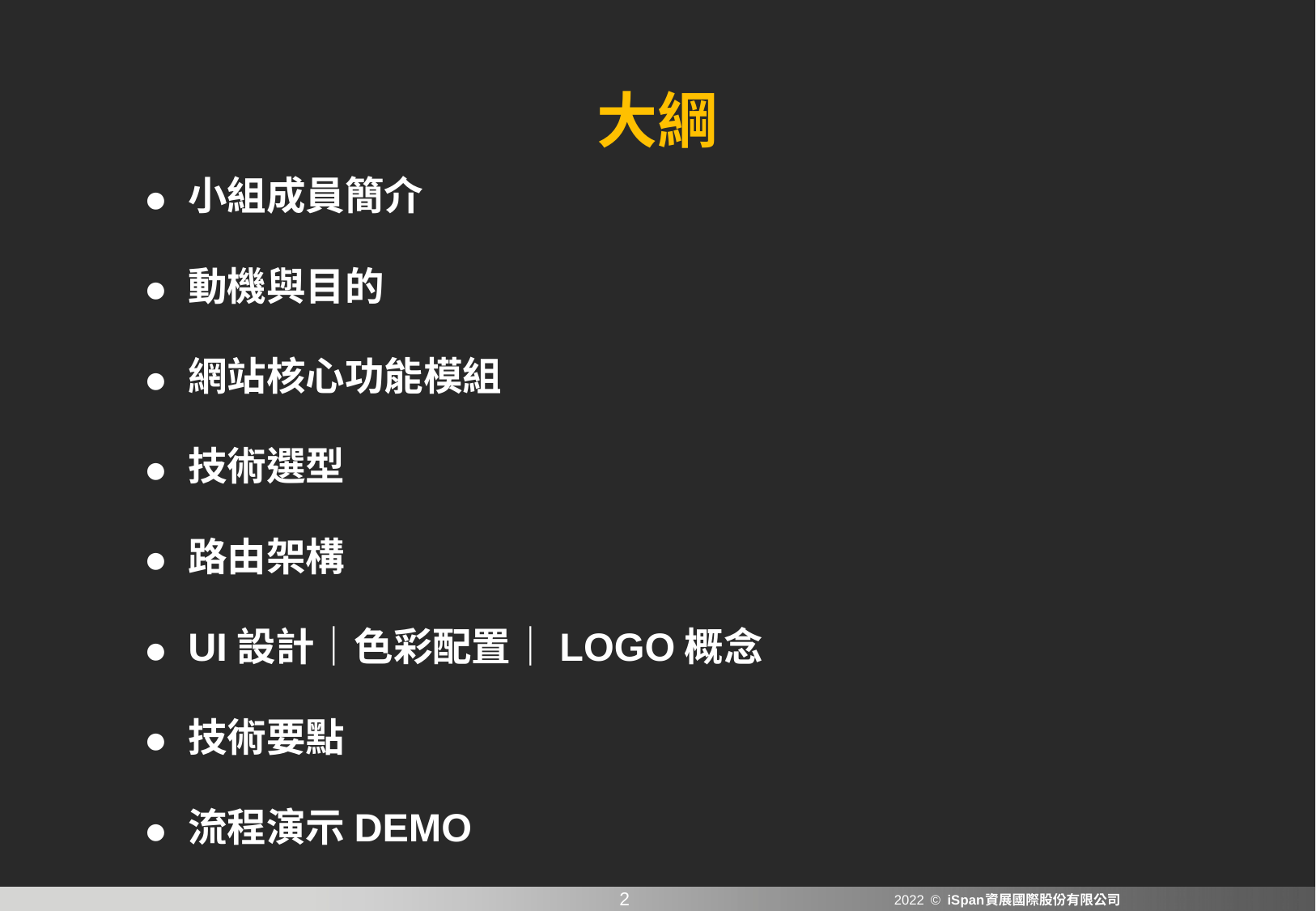

大綱
小組成員簡介
動機與目的
網站核心功能模組
技術選型
路由架構
UI設計｜色彩配置｜LOGO概念
技術要點
流程演示DEMO